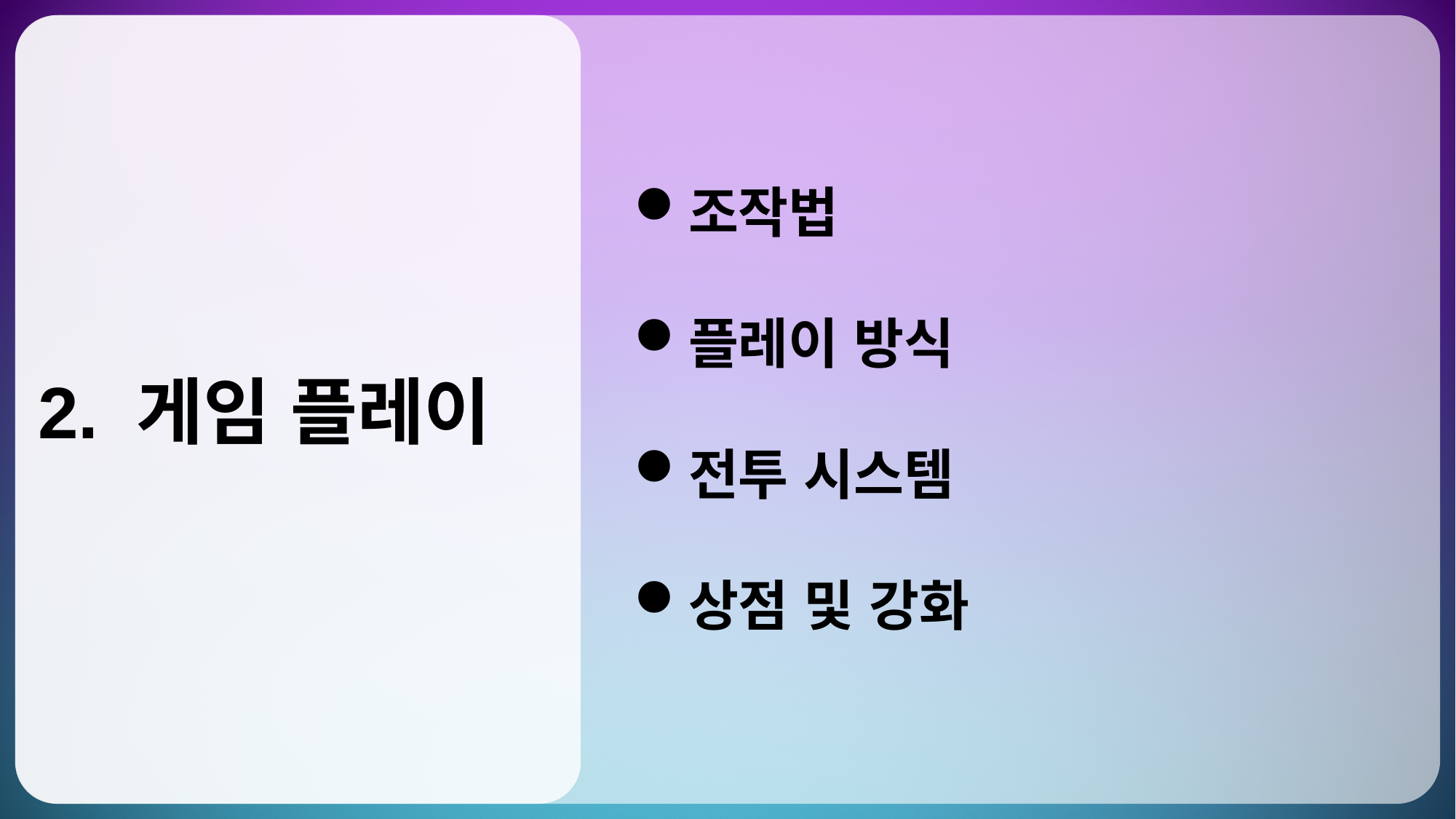

2. 게임 플레이
조작법

플레이 방식

전투 시스템

상점 및 강화